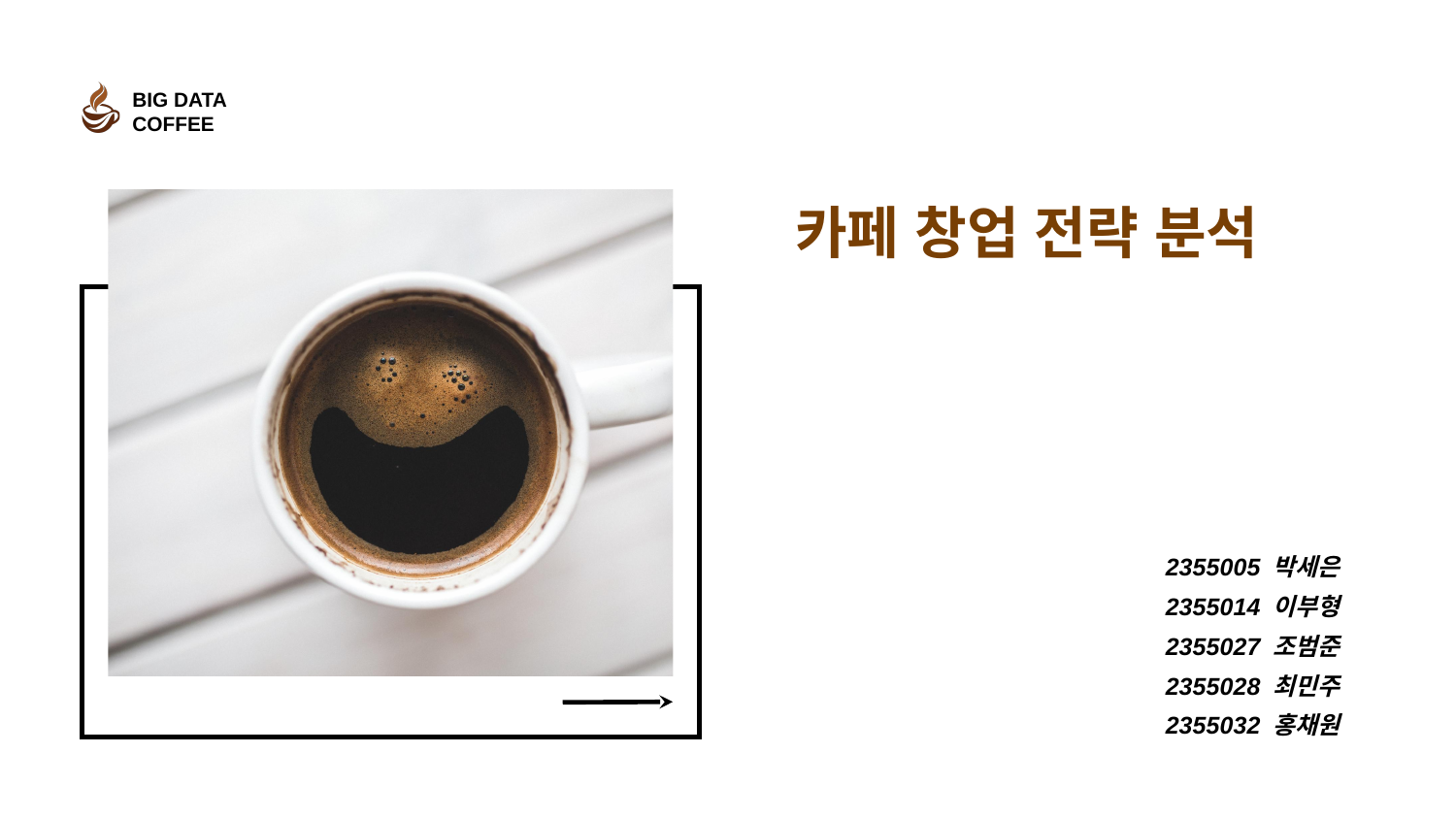

BIG DATA COFFEE

카페 창업 전략 분석

2355005 박세은
2355014 이부형
2355027 조범준
2355028 최민주
2355032 홍채원